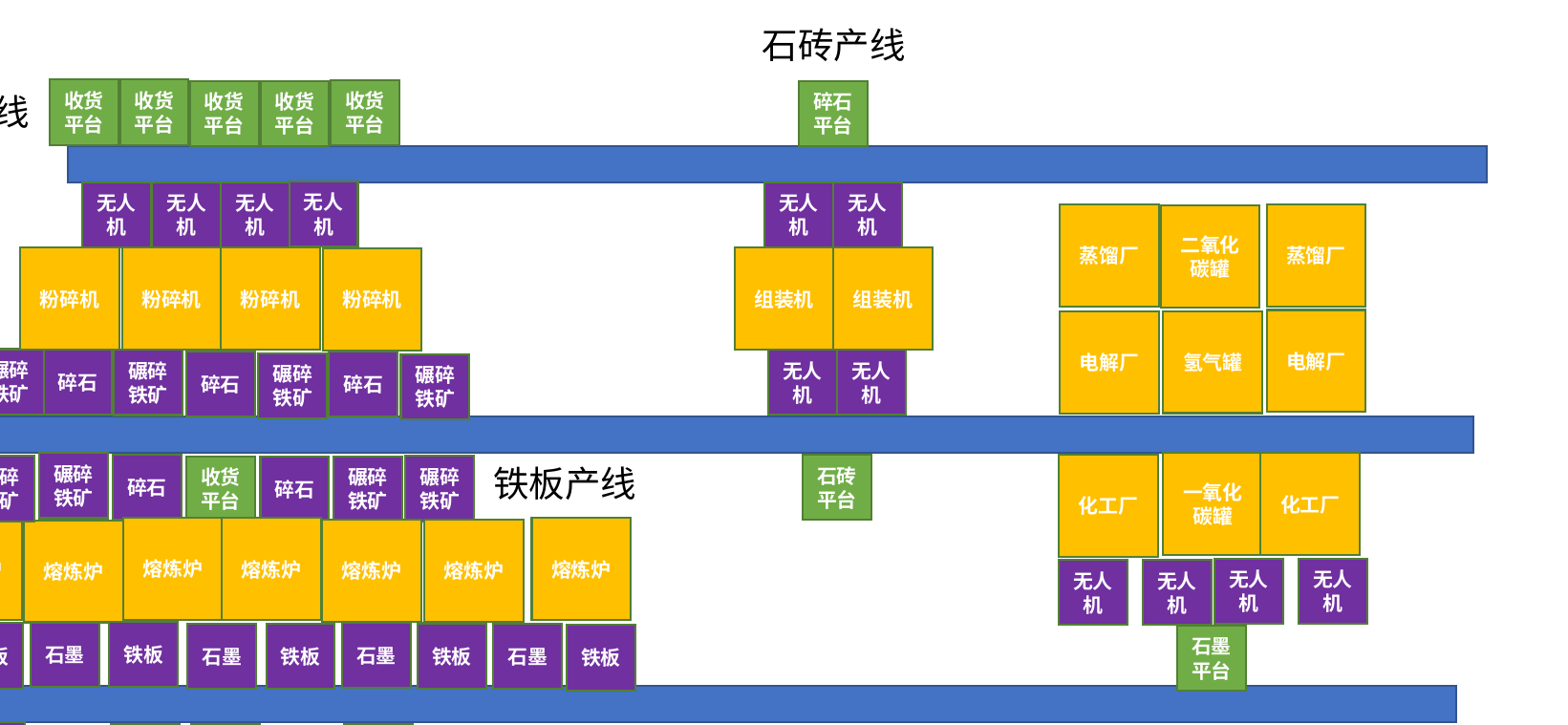

石砖产线
收货平台
收货平台
收货平台
收货平台
收货平台
碎石平台
碾碎铁矿产线

无人机
无人机
无人机
无人机
无人机
无人机
蒸馏厂
蒸馏厂
二氧化碳罐
粉碎机
粉碎机
粉碎机
组装机
组装机
粉碎机
碾碎铁矿
电解厂
氢气罐
电解厂
碾碎铁矿
碾碎铁矿
碎石
碾碎铁矿
碾碎铁矿
无人机
无人机
碎石
碎石
碾碎铁矿
碾碎铁矿

碾碎铁矿
化工厂
一氧化碳罐
铁板产线
化工厂
碎石
石砖平台
碾碎铁矿
碾碎铁矿
收货平台
碾碎铁矿
碎石
熔炼炉
熔炼炉
熔炼炉
熔炼炉
熔炼炉
熔炼炉
熔炼炉
熔炼炉
无人机
无人机
无人机
无人机
石墨
铁板
石墨
铁板
石墨
铁板
铁板
石墨
铁板
石墨
铁板
石墨平台

石墨
石墨
送货平台
铁板
铁板
铁板
石墨
石墨
铁板
铁齿轮产线
收货平台